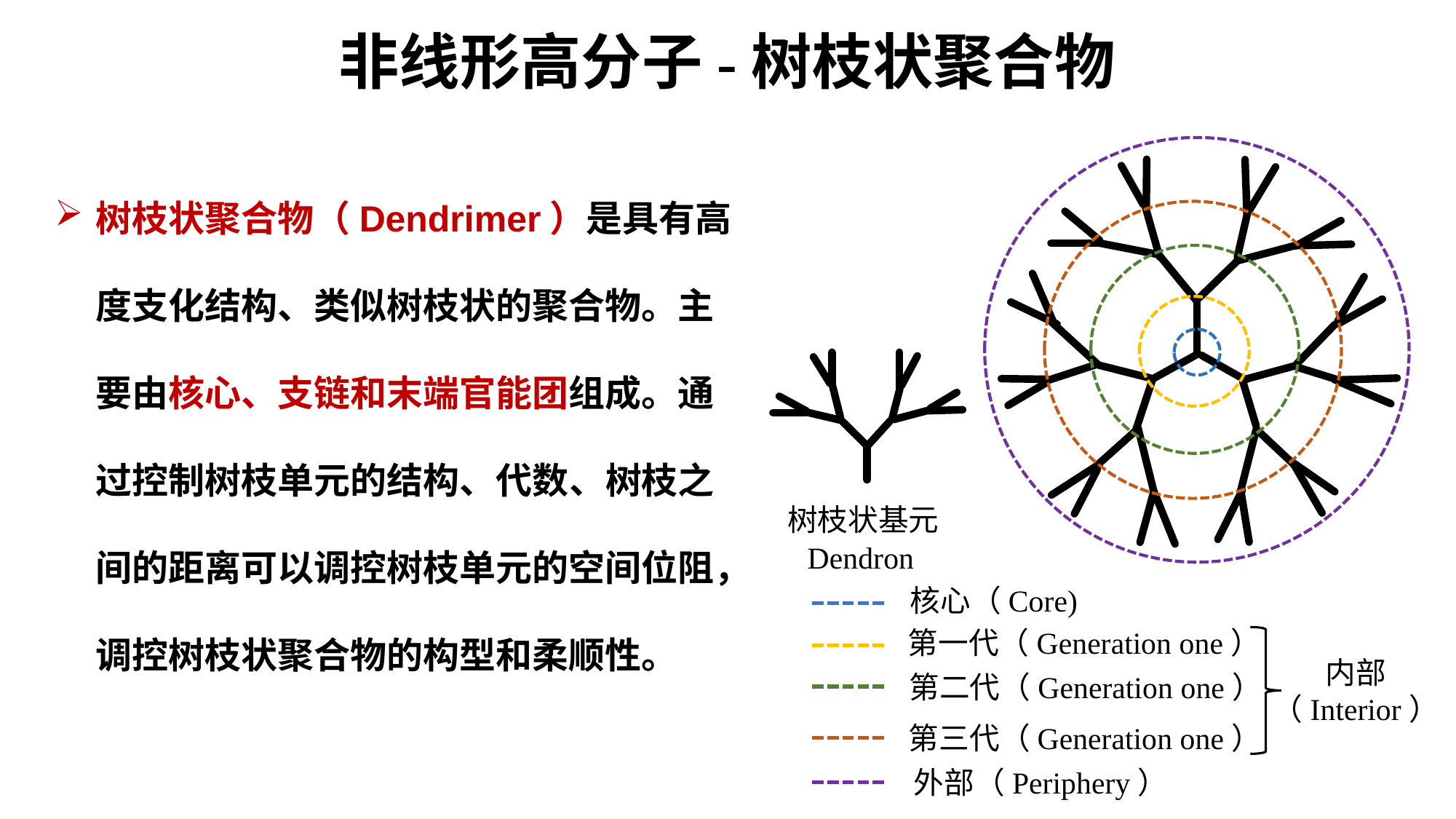

# 非线形高分子-树枝状聚合物

树枝状聚合物（Dendrimer）是具有高度支化结构、类似树枝状的聚合物。主要由核心、支链和末端官能团组成。通过控制树枝单元的结构、代数、树枝之间的距离可以调控树枝单元的空间位阻，调控树枝状聚合物的构型和柔顺性。
树枝状基元
Dendron
核心（Core)
第一代（Generation one）

内部
（Interior）
第二代（Generation one）
第三代（Generation one）
外部（Periphery）
外部（Periphery）